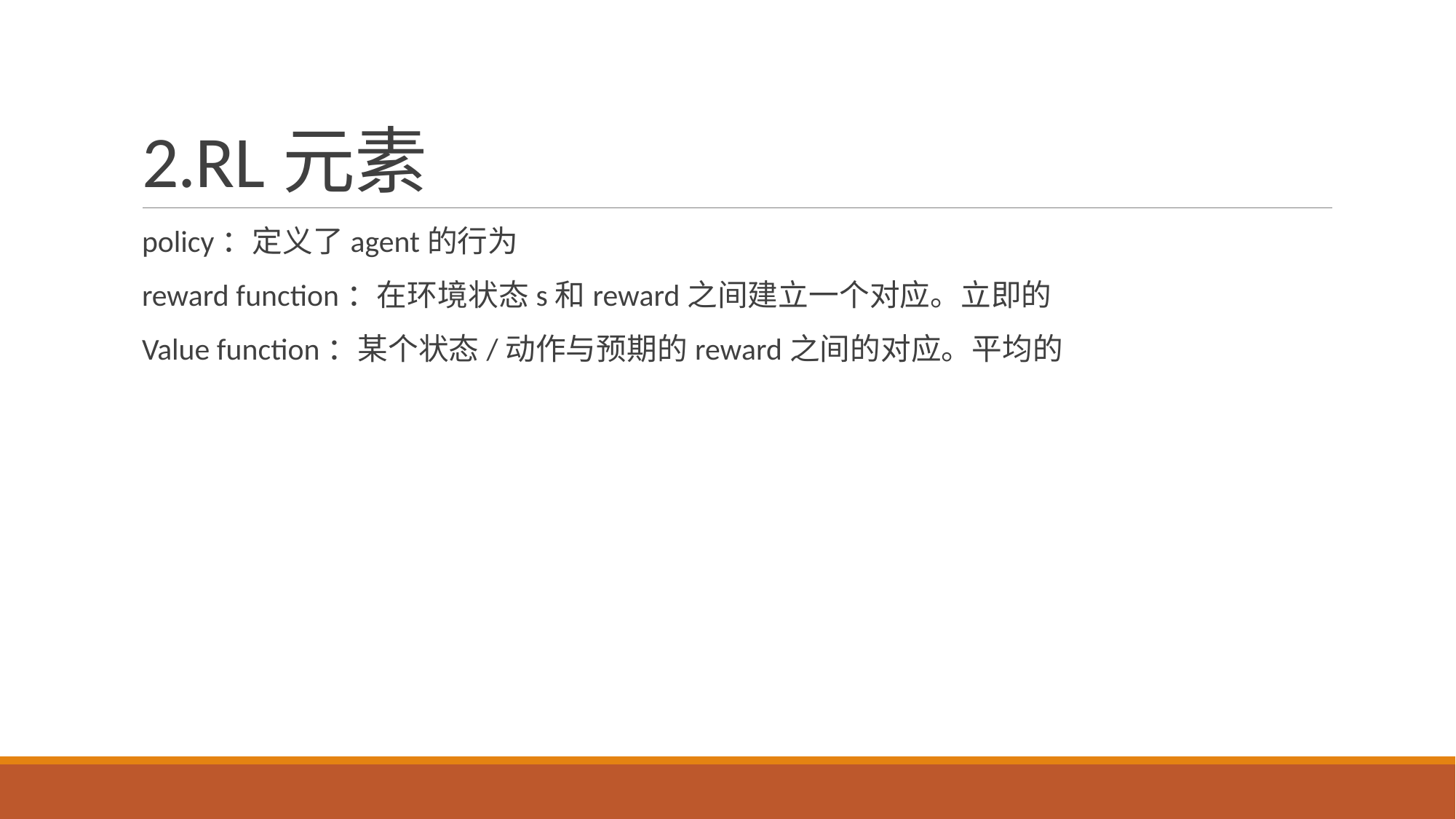

# 2.RL元素
policy：定义了agent的行为
reward function：在环境状态s和reward之间建立一个对应。立即的
Value function：某个状态/动作与预期的reward之间的对应。平均的